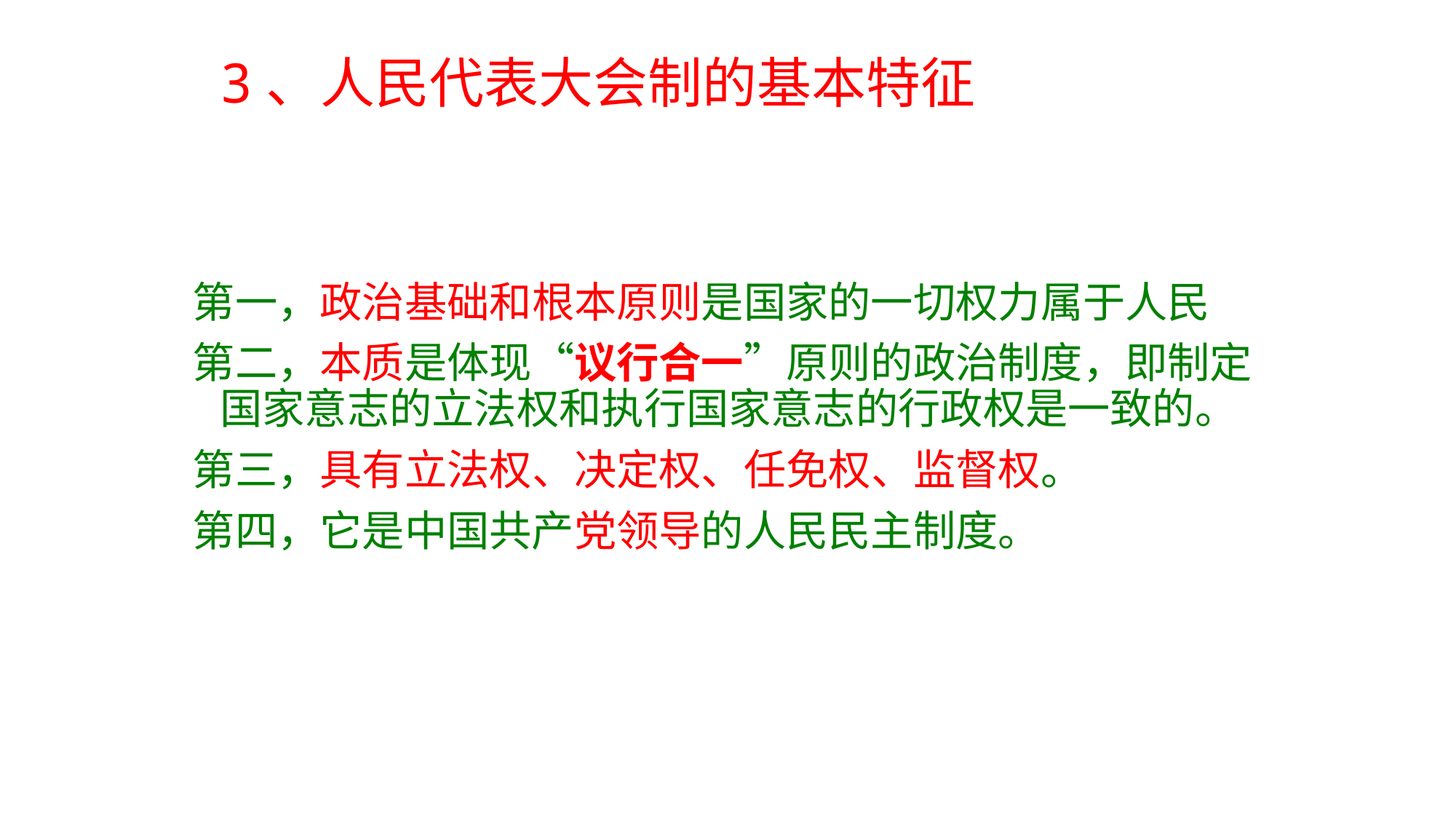

3、人民代表大会制的基本特征
第一，政治基础和根本原则是国家的一切权力属于人民
第二，本质是体现“议行合一”原则的政治制度，即制定国家意志的立法权和执行国家意志的行政权是一致的。
第三，具有立法权、决定权、任免权、监督权。
第四，它是中国共产党领导的人民民主制度。